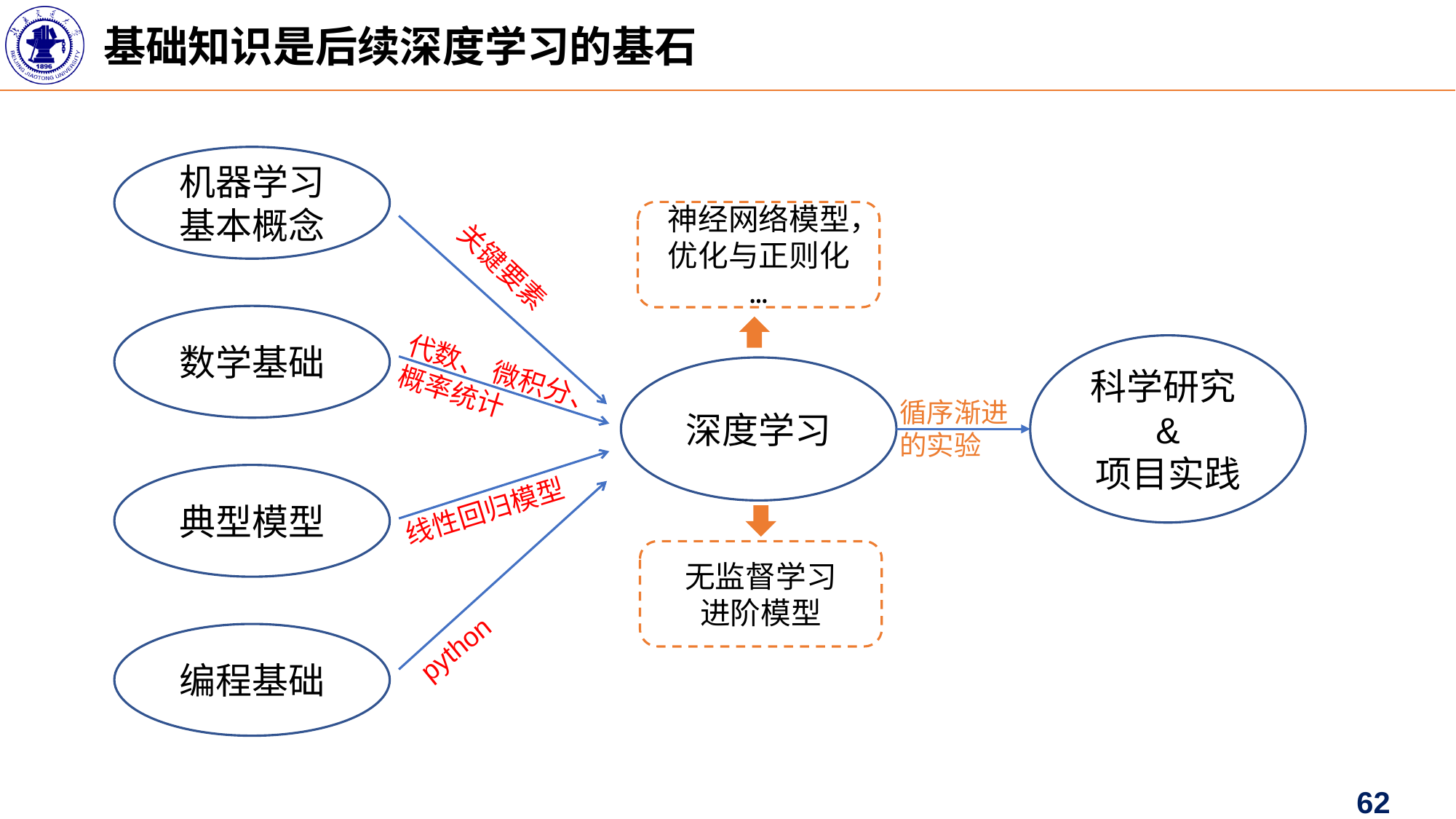

基础知识是后续深度学习的基石
机器学习基本概念
神经网络模型，优化与正则化
…
关键要素
数学基础

科学研究&
项目实践
代数、 微积分、概率统计
深度学习
循序渐进的实验
典型模型
线性回归模型

无监督学习
进阶模型
python
编程基础